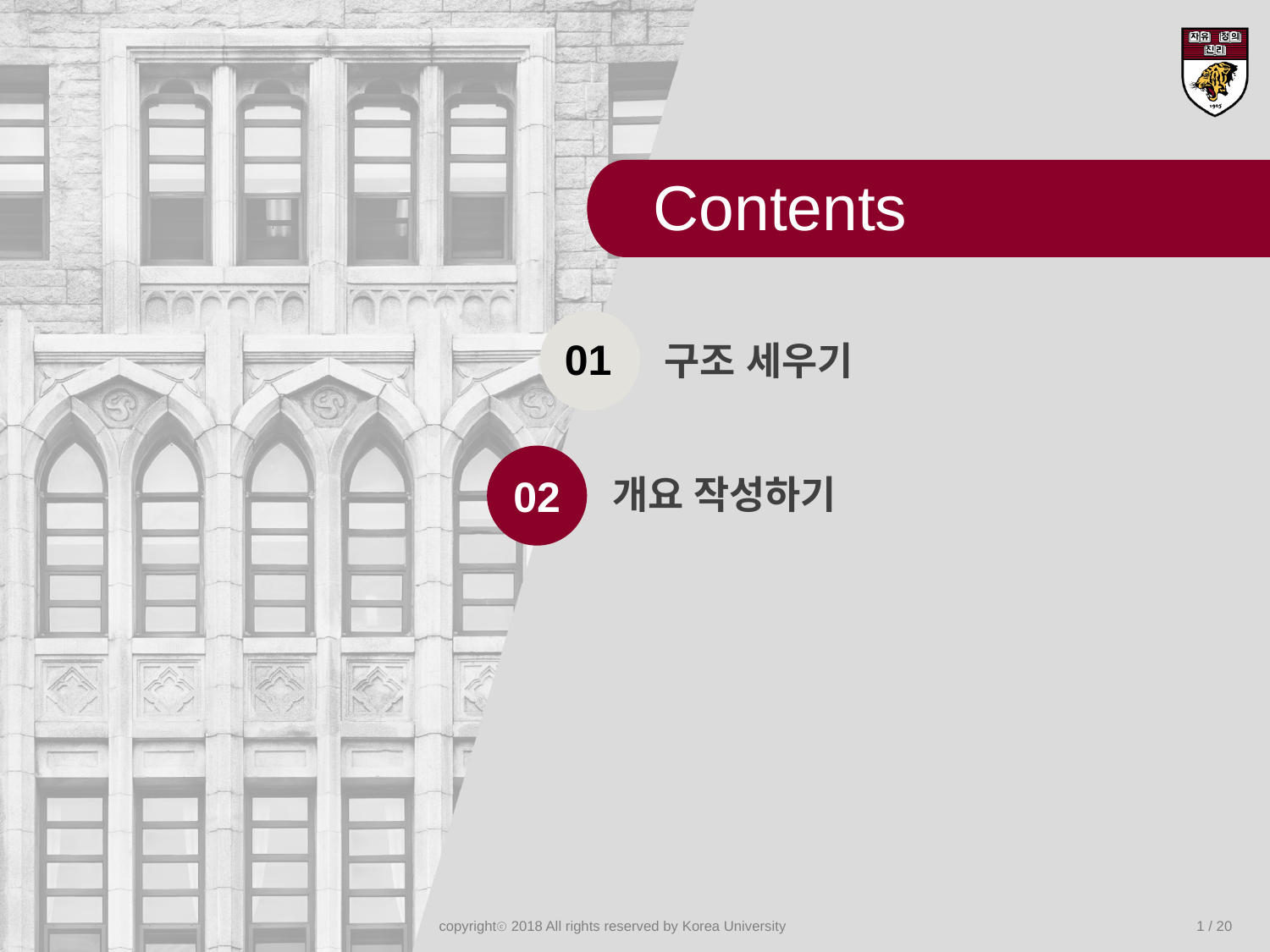

Contents

01
구조 세우기

02
개요 작성하기